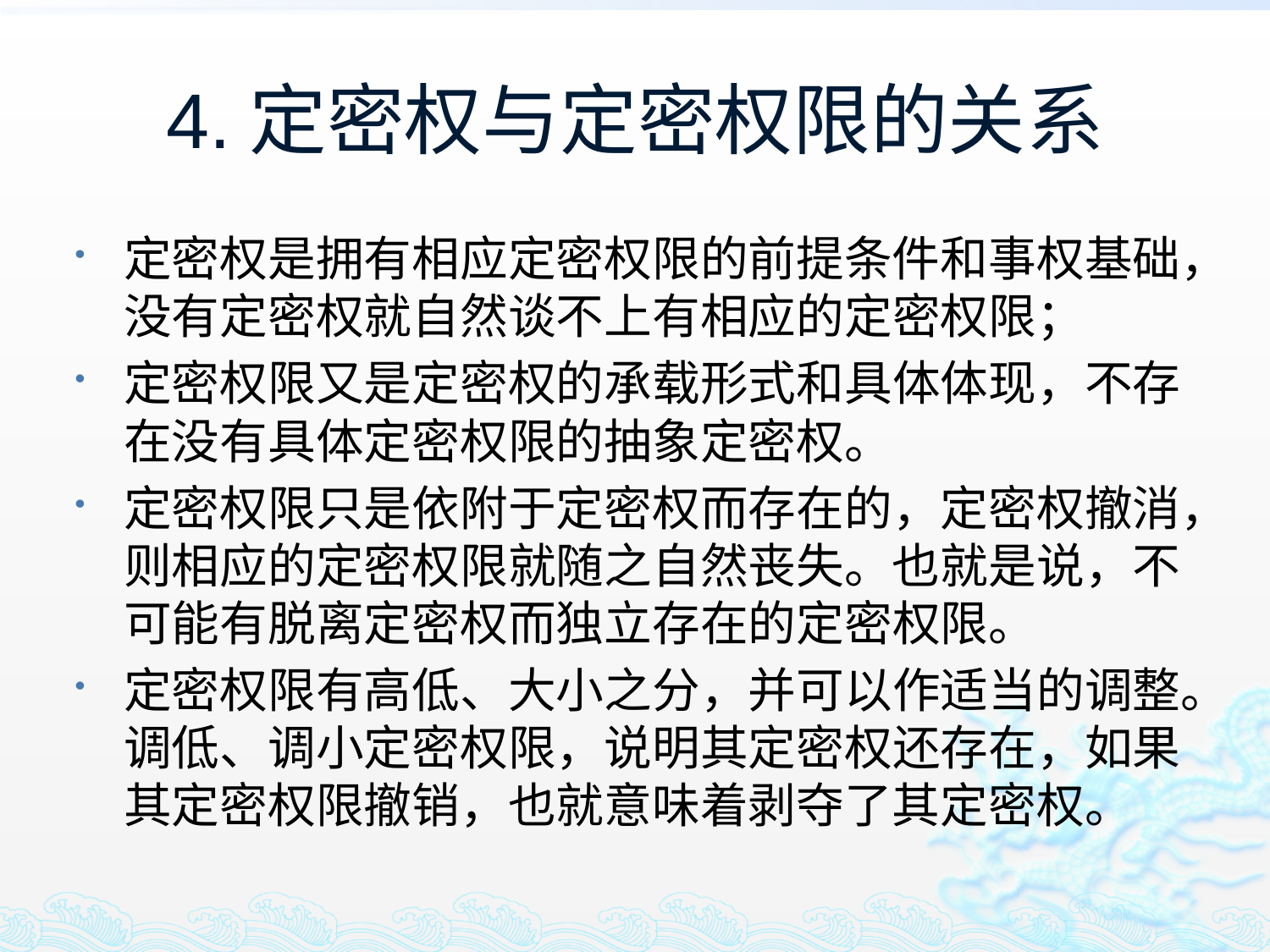

# 4.定密权与定密权限的关系
定密权是拥有相应定密权限的前提条件和事权基础，没有定密权就自然谈不上有相应的定密权限；
定密权限又是定密权的承载形式和具体体现，不存在没有具体定密权限的抽象定密权。
定密权限只是依附于定密权而存在的，定密权撤消，则相应的定密权限就随之自然丧失。也就是说，不可能有脱离定密权而独立存在的定密权限。
定密权限有高低、大小之分，并可以作适当的调整。调低、调小定密权限，说明其定密权还存在，如果其定密权限撤销，也就意味着剥夺了其定密权。